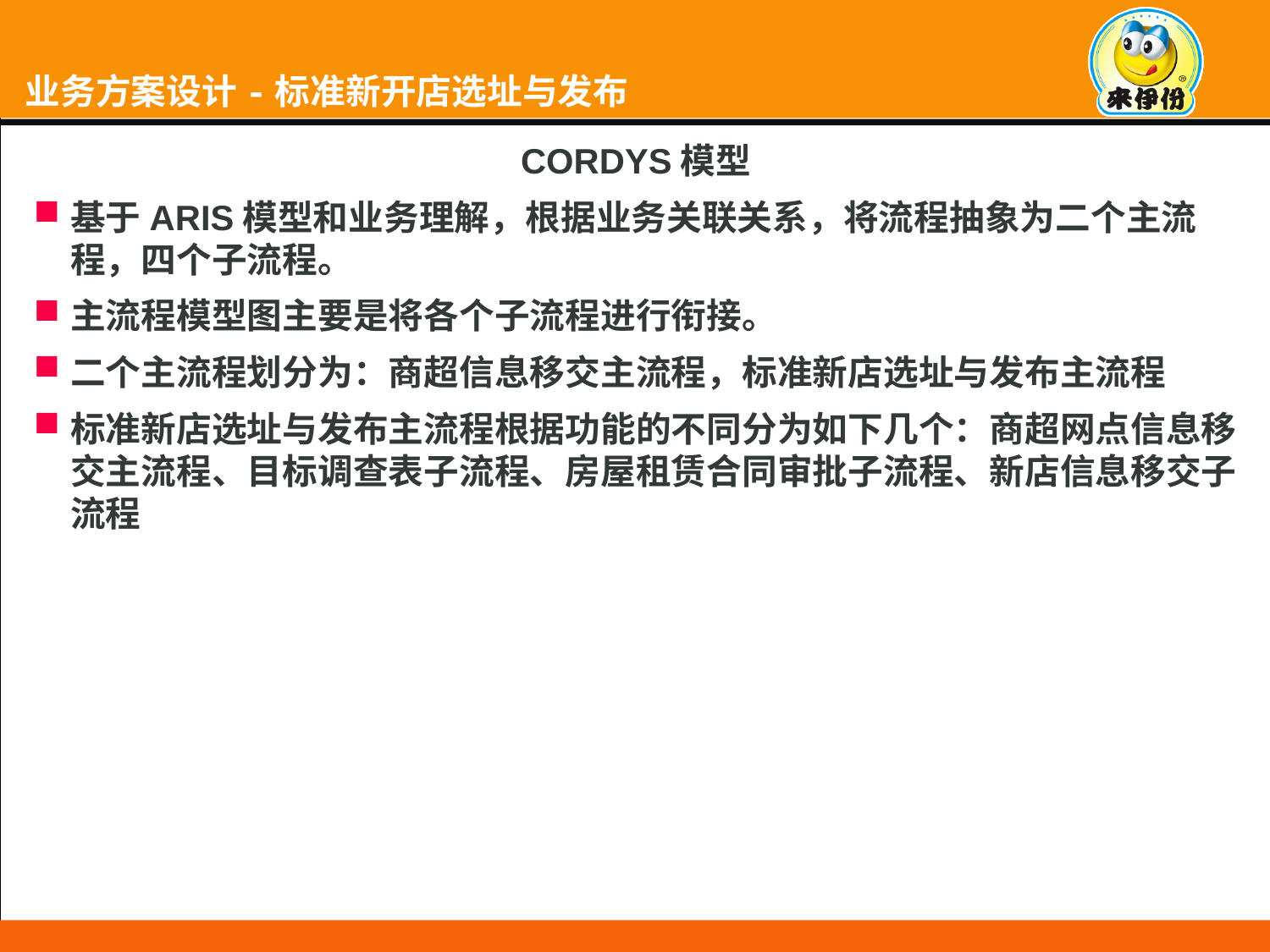

# 业务方案设计-标准新开店选址与发布
CORDYS模型
基于ARIS模型和业务理解，根据业务关联关系，将流程抽象为二个主流程，四个子流程。
主流程模型图主要是将各个子流程进行衔接。
二个主流程划分为：商超信息移交主流程，标准新店选址与发布主流程
标准新店选址与发布主流程根据功能的不同分为如下几个：商超网点信息移交主流程、目标调查表子流程、房屋租赁合同审批子流程、新店信息移交子流程